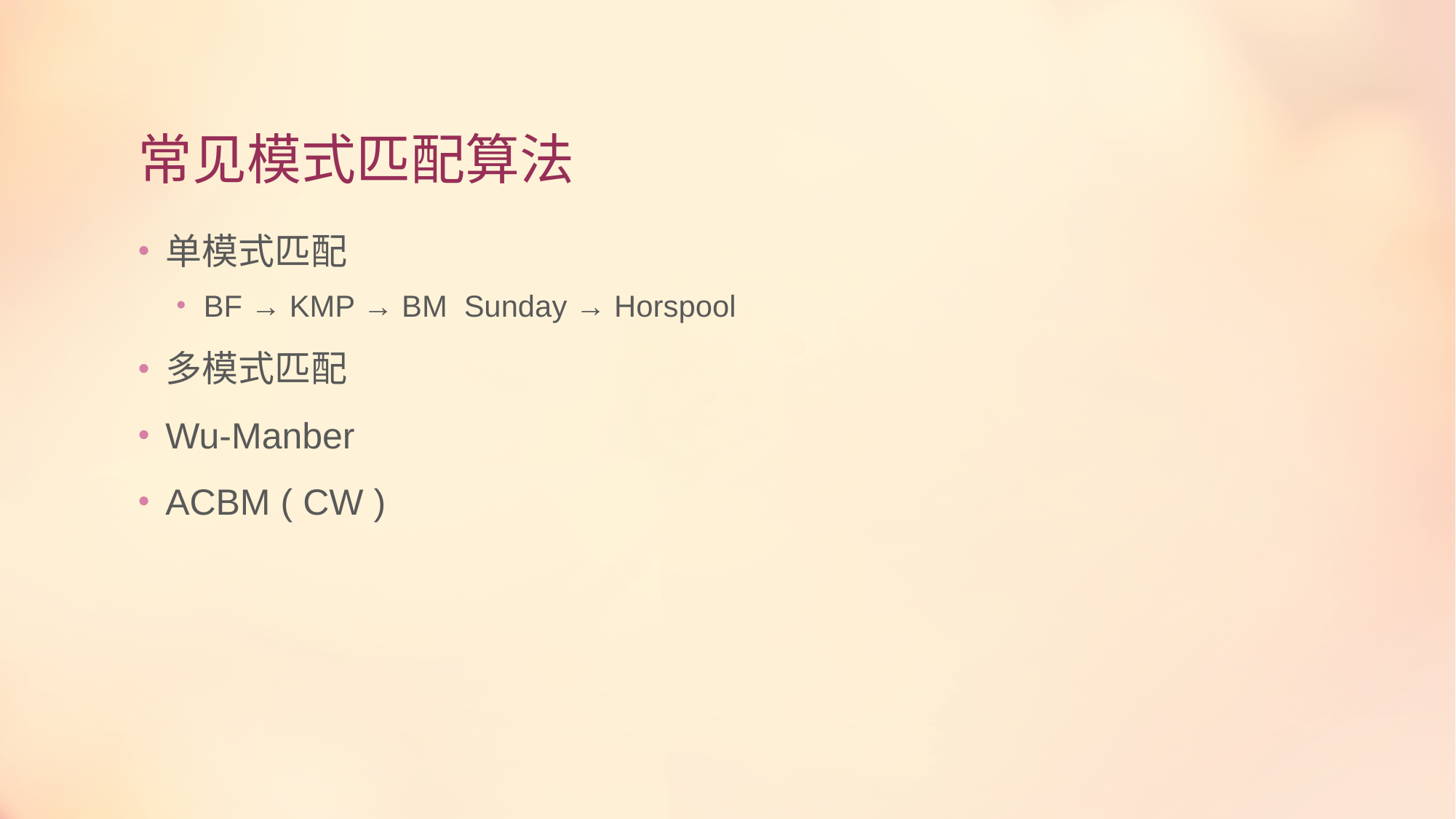

# 常见模式匹配算法
单模式匹配
BF → KMP → BM  Sunday → Horspool
多模式匹配
Wu-Manber
ACBM ( CW )